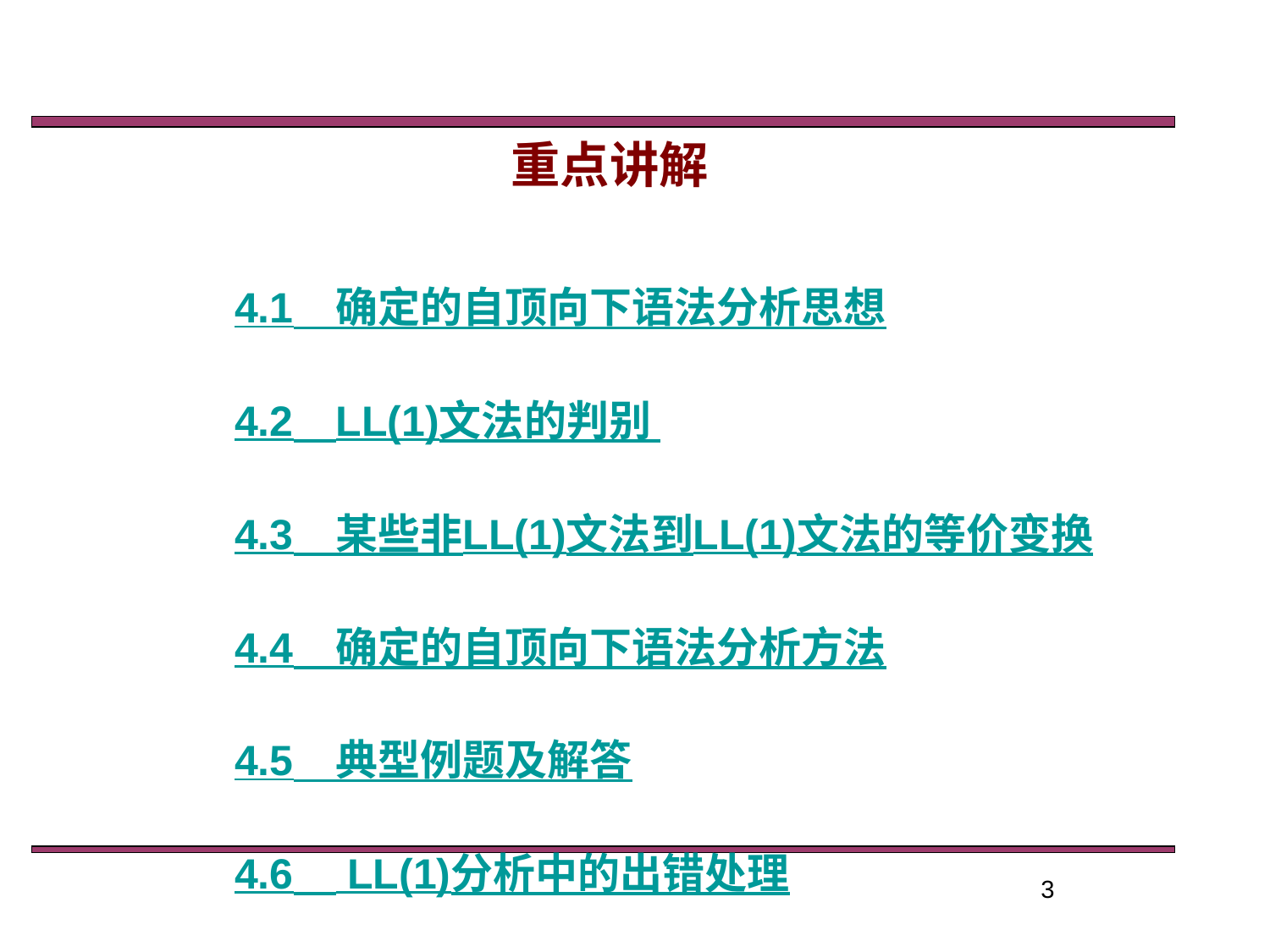

重点讲解
4.1　确定的自顶向下语法分析思想
4.2　LL(1)文法的判别
4.3　某些非LL(1)文法到LL(1)文法的等价变换
4.4　确定的自顶向下语法分析方法
4.5　典型例题及解答
4.6　 LL(1)分析中的出错处理
3